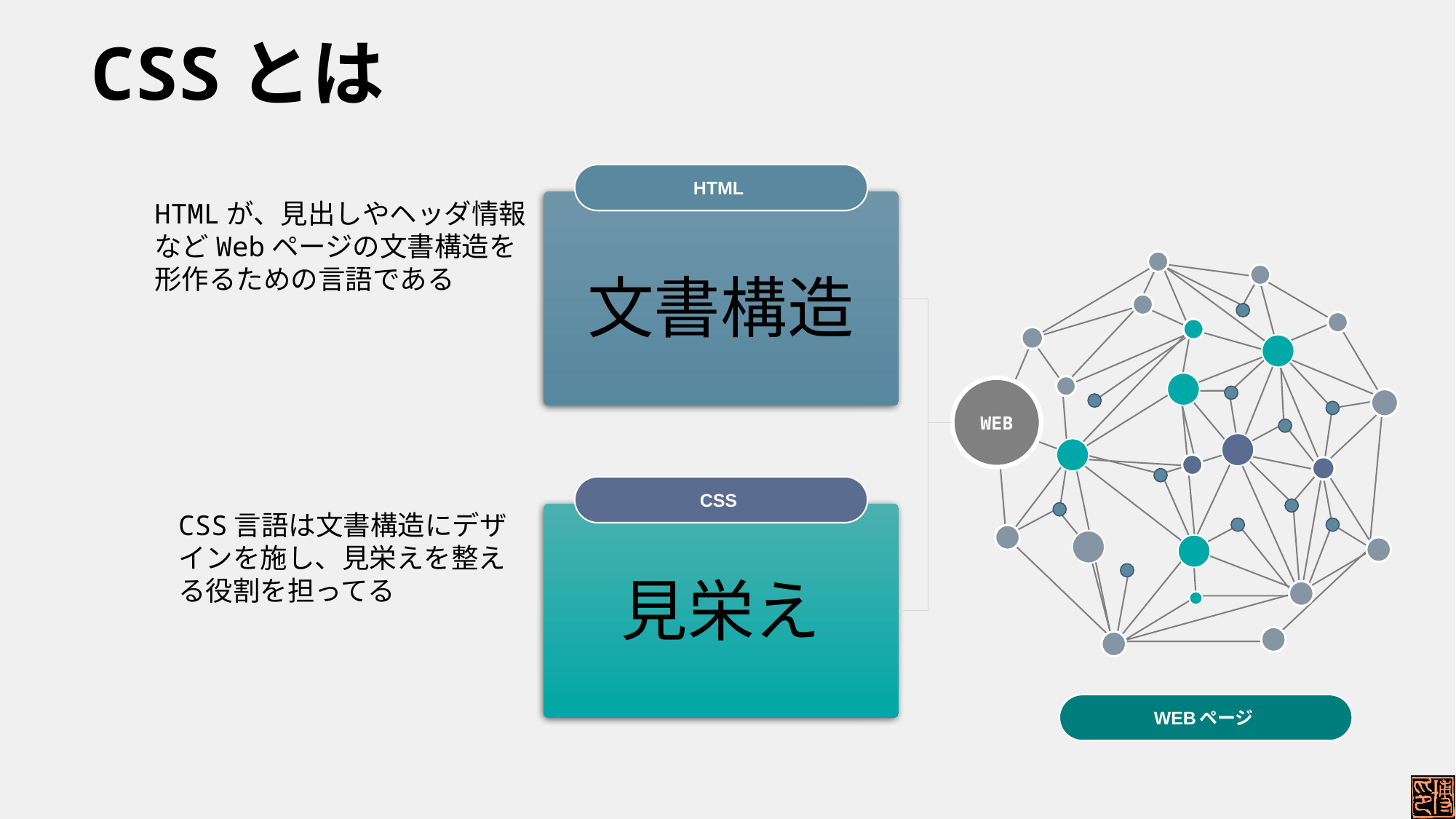

# CSSとは
HTML

文書構造

WEB

CSS

見栄え
HTMLが、見出しやヘッダ情報などWebページの文書構造を形作るための言語である
CSS言語は文書構造にデザインを施し、見栄えを整える役割を担ってる
WEBページ